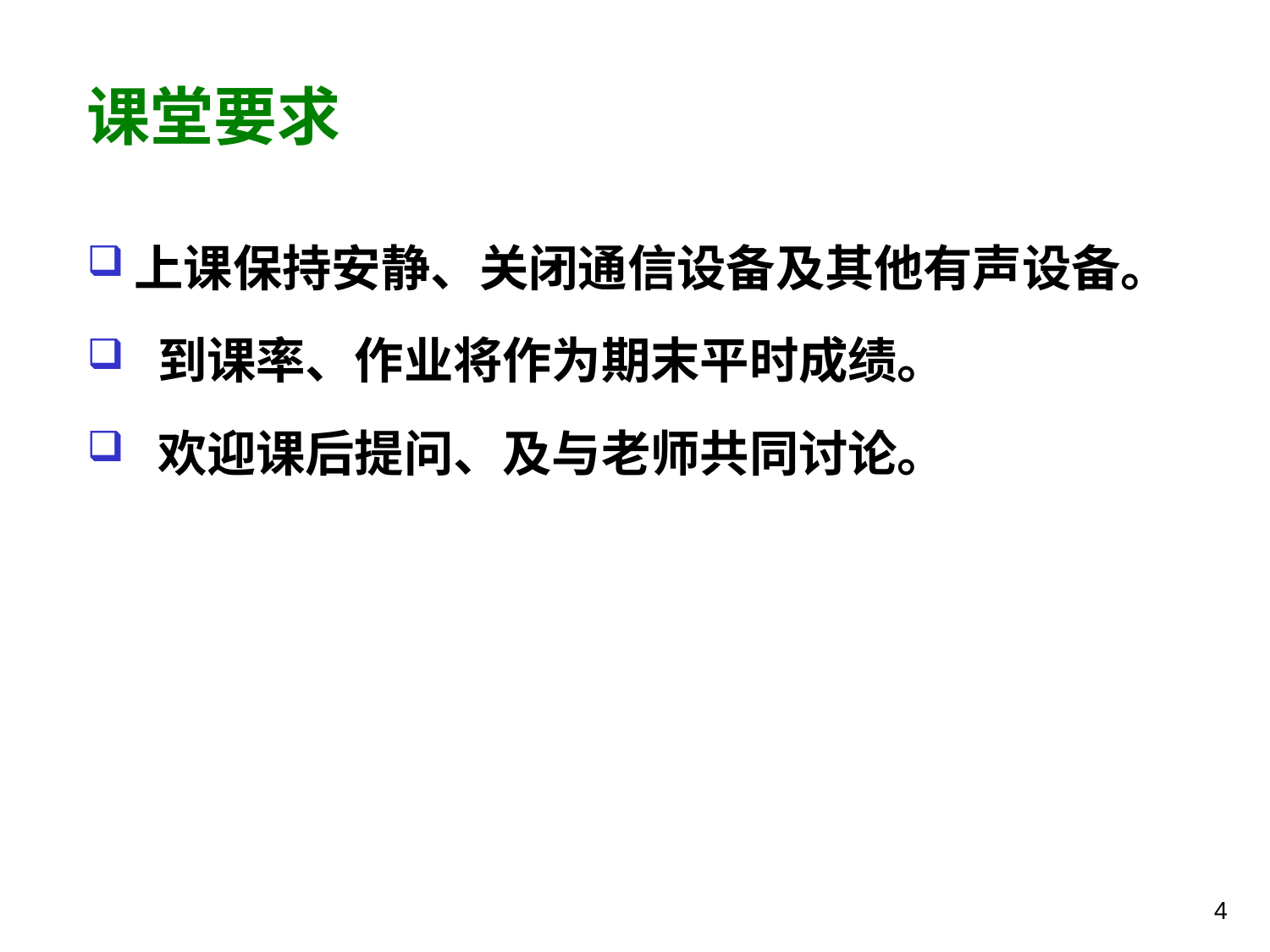

# 课堂要求
上课保持安静、关闭通信设备及其他有声设备。
 到课率、作业将作为期末平时成绩。
 欢迎课后提问、及与老师共同讨论。
4